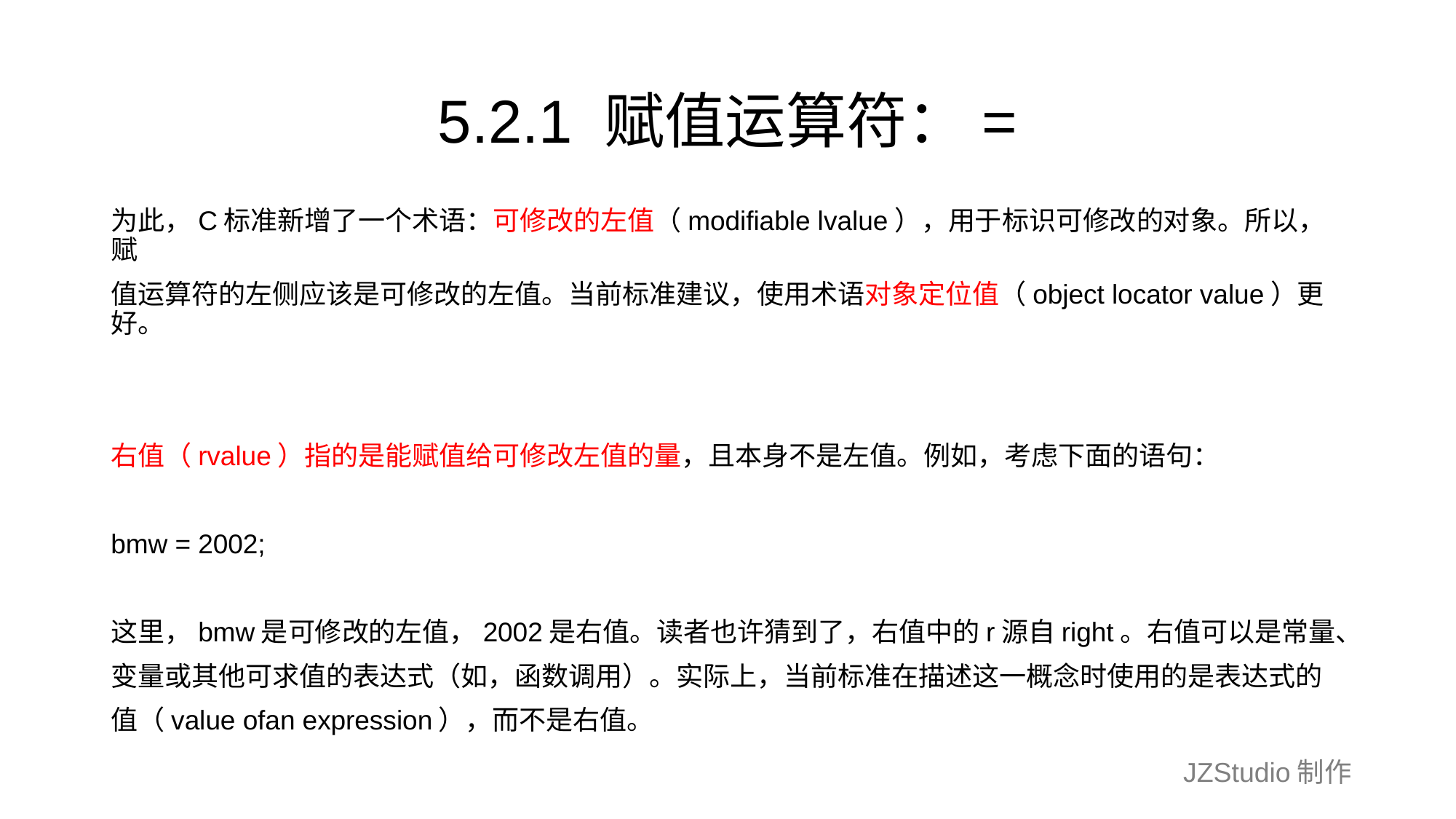

# 5.2.1 赋值运算符：=
为此，C标准新增了一个术语：可修改的左值（modifiable lvalue），用于标识可修改的对象。所以，赋
值运算符的左侧应该是可修改的左值。当前标准建议，使用术语对象定位值（object locator value）更好。

右值（rvalue）指的是能赋值给可修改左值的量，且本身不是左值。例如，考虑下面的语句：

bmw = 2002;

这里，bmw是可修改的左值，2002是右值。读者也许猜到了，右值中的r源自right。右值可以是常量、
变量或其他可求值的表达式（如，函数调用）。实际上，当前标准在描述这一概念时使用的是表达式的
值（value ofan expression），而不是右值。